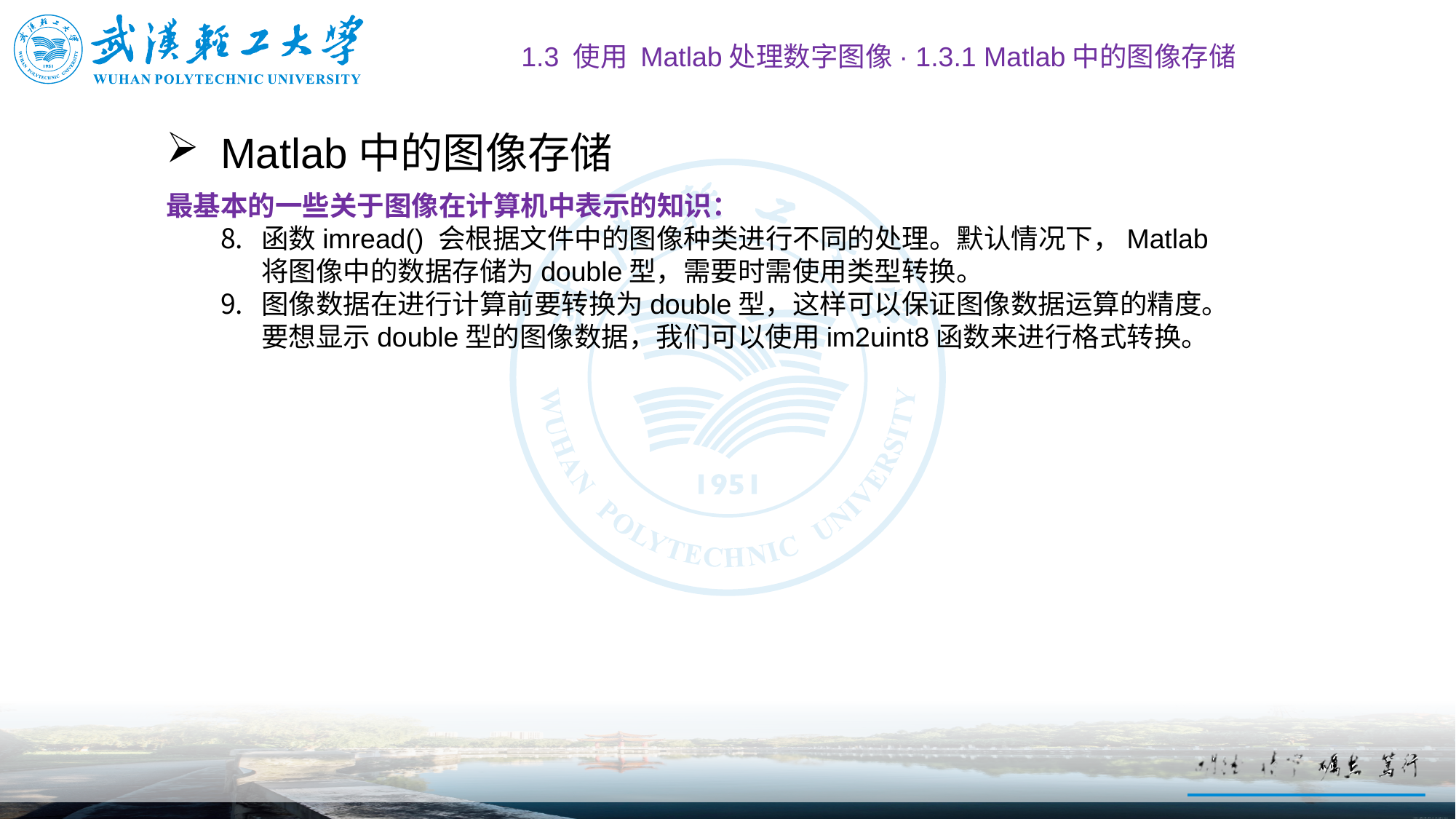

1.3 使用 Matlab处理数字图像· 1.3.1 Matlab中的图像存储
# Matlab中的图像存储
最基本的一些关于图像在计算机中表示的知识：
函数imread() 会根据文件中的图像种类进行不同的处理。默认情况下，Matlab 将图像中的数据存储为double型，需要时需使用类型转换。
图像数据在进行计算前要转换为double型，这样可以保证图像数据运算的精度。要想显示double型的图像数据，我们可以使用im2uint8函数来进行格式转换。